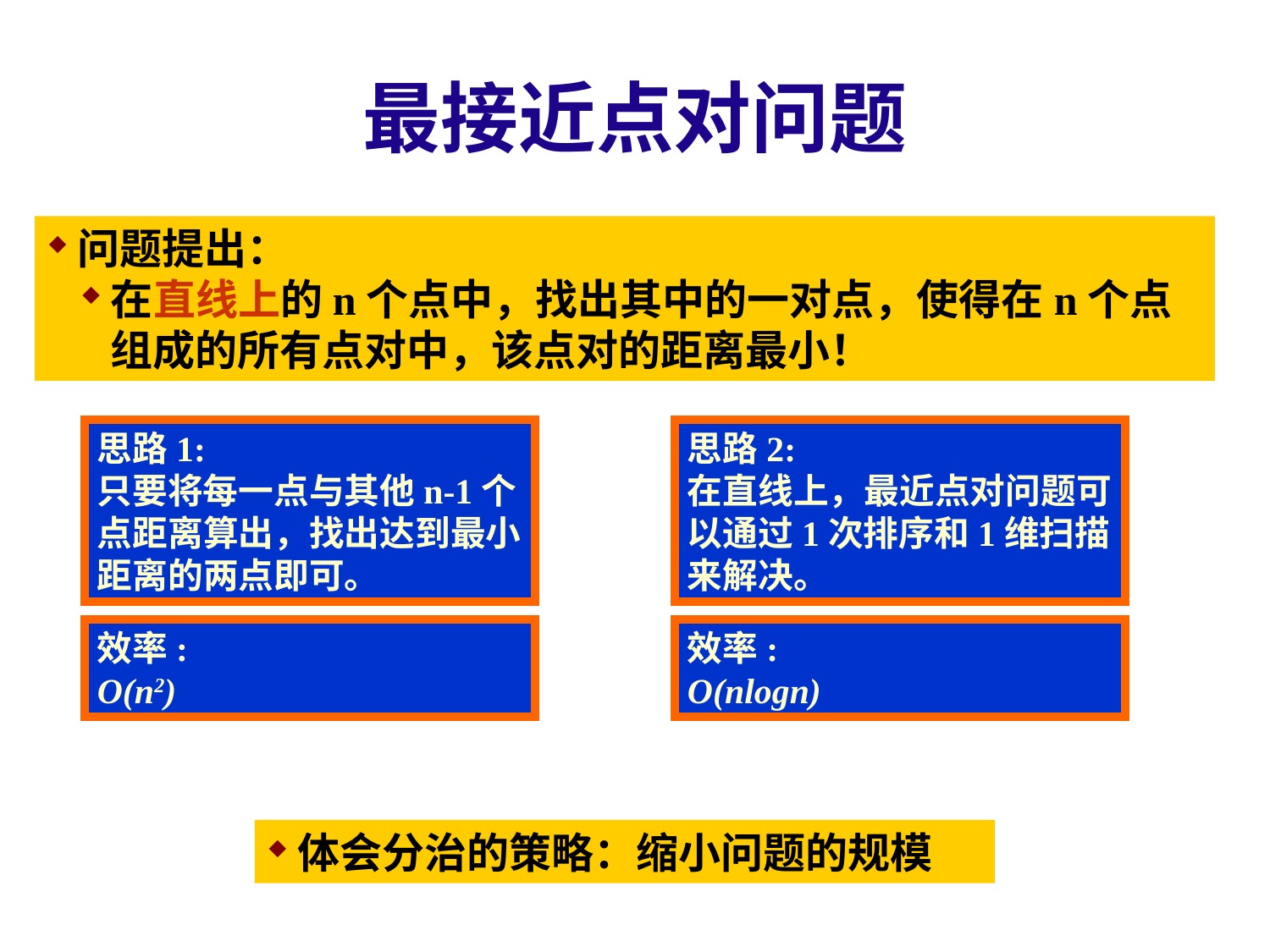

# 最接近点对问题
问题提出：
在直线上的n个点中，找出其中的一对点，使得在n个点组成的所有点对中，该点对的距离最小！
思路1:
只要将每一点与其他n-1个点距离算出，找出达到最小距离的两点即可。
思路2:
在直线上，最近点对问题可以通过1次排序和1维扫描来解决。
效率:
O(n2)
效率:
O(nlogn)
体会分治的策略：缩小问题的规模